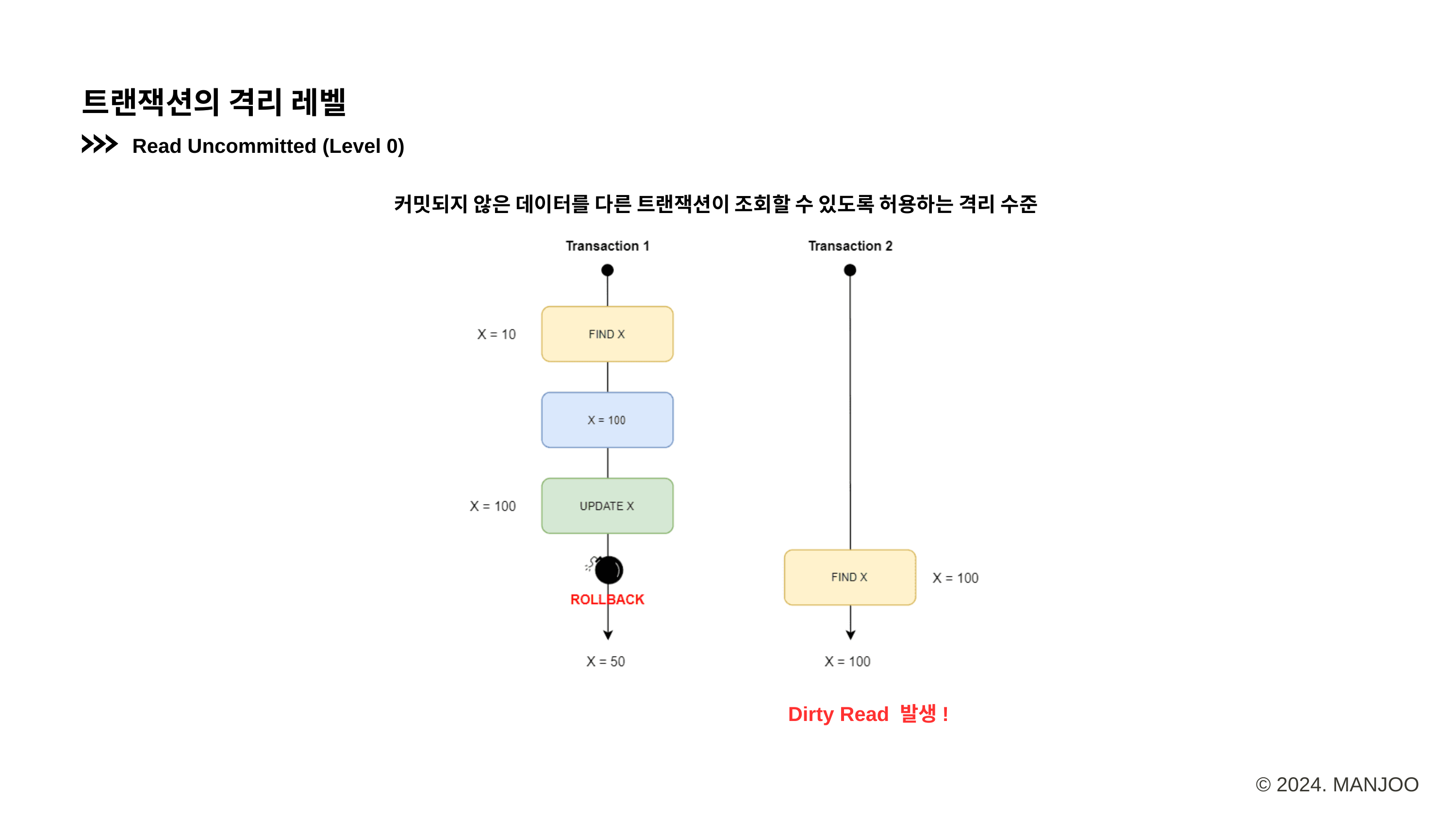

트랜잭션의 격리 레벨

Read Uncommitted (Level 0)

커밋되지 않은 데이터를 다른 트랜잭션이 조회할 수 있도록 허용하는 격리 수준

Dirty Read 발생!
© 2024. MANJOO